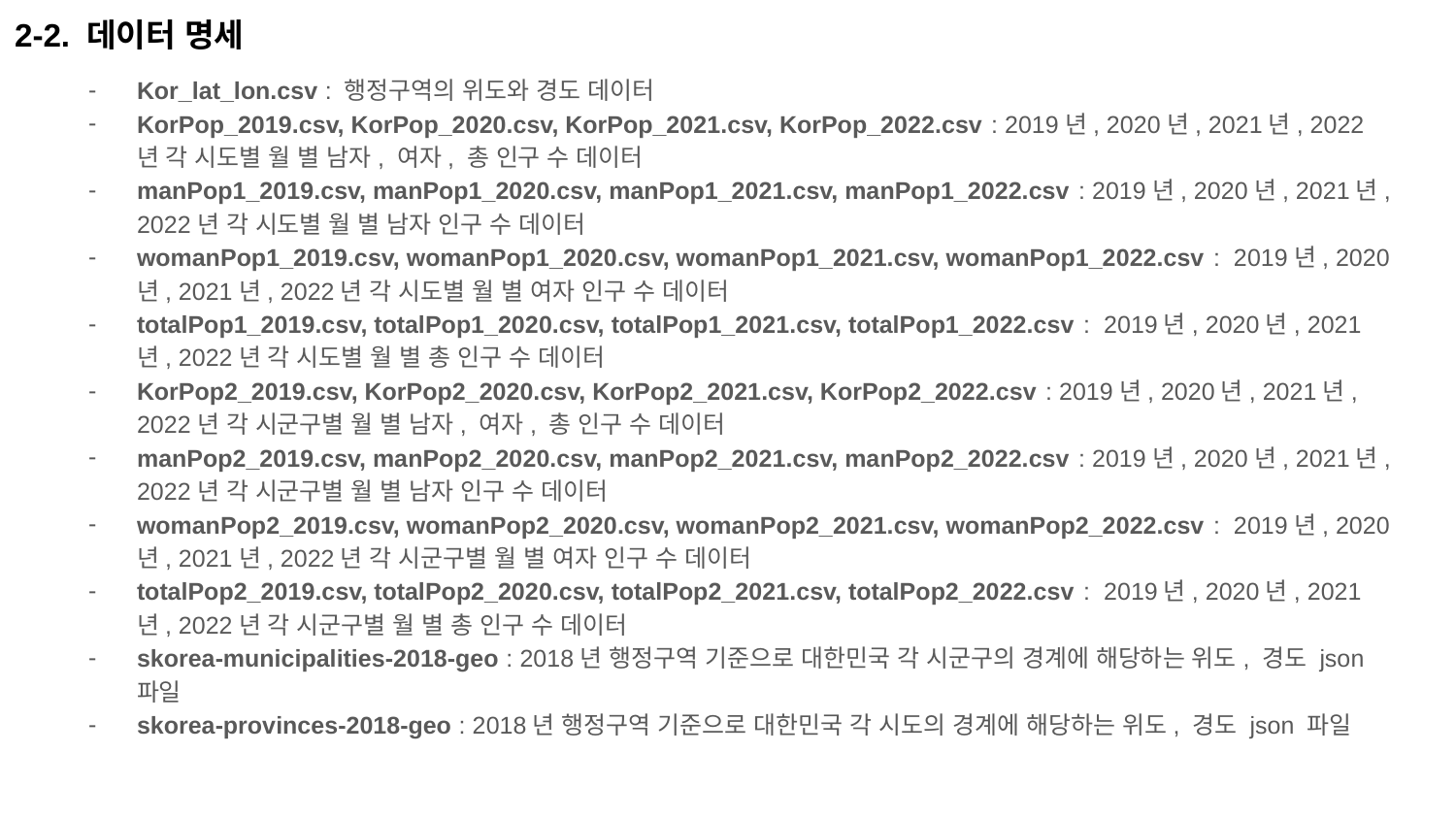

2-2. 데이터 명세
Kor_lat_lon.csv : 행정구역의 위도와 경도 데이터
KorPop_2019.csv, KorPop_2020.csv, KorPop_2021.csv, KorPop_2022.csv : 2019년, 2020년, 2021년, 2022년 각 시도별 월 별 남자, 여자, 총 인구 수 데이터
manPop1_2019.csv, manPop1_2020.csv, manPop1_2021.csv, manPop1_2022.csv : 2019년, 2020년, 2021년, 2022년 각 시도별 월 별 남자 인구 수 데이터
womanPop1_2019.csv, womanPop1_2020.csv, womanPop1_2021.csv, womanPop1_2022.csv :  2019년, 2020년, 2021년, 2022년 각 시도별 월 별 여자 인구 수 데이터
totalPop1_2019.csv, totalPop1_2020.csv, totalPop1_2021.csv, totalPop1_2022.csv :  2019년, 2020년, 2021년, 2022년 각 시도별 월 별 총 인구 수 데이터
KorPop2_2019.csv, KorPop2_2020.csv, KorPop2_2021.csv, KorPop2_2022.csv : 2019년, 2020년, 2021년, 2022년 각 시군구별 월 별 남자, 여자, 총 인구 수 데이터
manPop2_2019.csv, manPop2_2020.csv, manPop2_2021.csv, manPop2_2022.csv : 2019년, 2020년, 2021년, 2022년 각 시군구별 월 별 남자 인구 수 데이터
womanPop2_2019.csv, womanPop2_2020.csv, womanPop2_2021.csv, womanPop2_2022.csv :  2019년, 2020년, 2021년, 2022년 각 시군구별 월 별 여자 인구 수 데이터
totalPop2_2019.csv, totalPop2_2020.csv, totalPop2_2021.csv, totalPop2_2022.csv :  2019년, 2020년, 2021년, 2022년 각 시군구별 월 별 총 인구 수 데이터
skorea-municipalities-2018-geo : 2018년 행정구역 기준으로 대한민국 각 시군구의 경계에 해당하는 위도, 경도 json 파일
skorea-provinces-2018-geo : 2018년 행정구역 기준으로 대한민국 각 시도의 경계에 해당하는 위도, 경도 json 파일